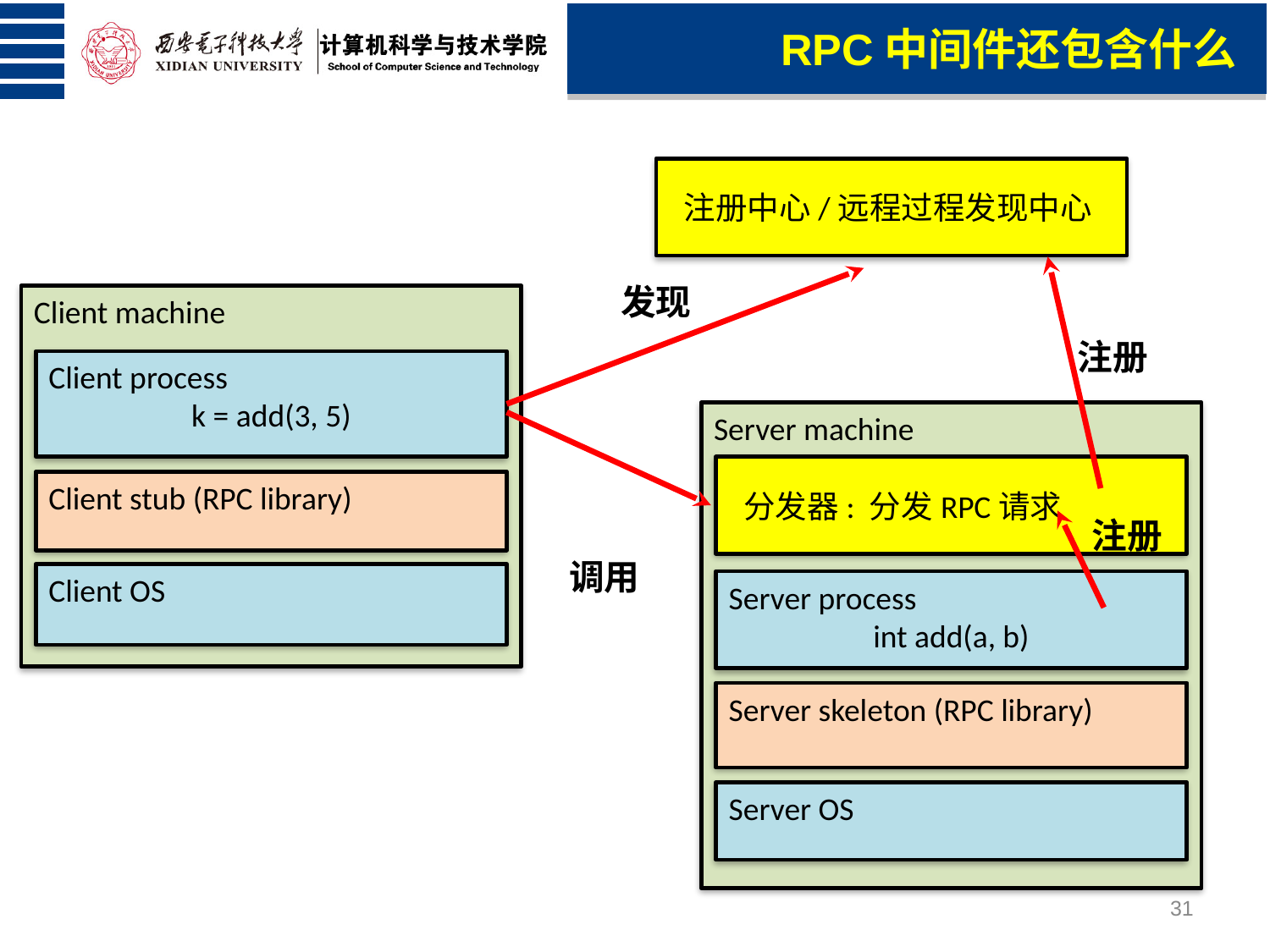

RPC中间件还包含什么
 注册中心/远程过程发现中心
发现
Client machine
注册
Client process
k = add(3, 5)
Server machine
 分发器: 分发RPC请求
Client stub (RPC library)
注册
调用
Client OS
Server process
int add(a, b)
Server skeleton (RPC library)
Server OS
31